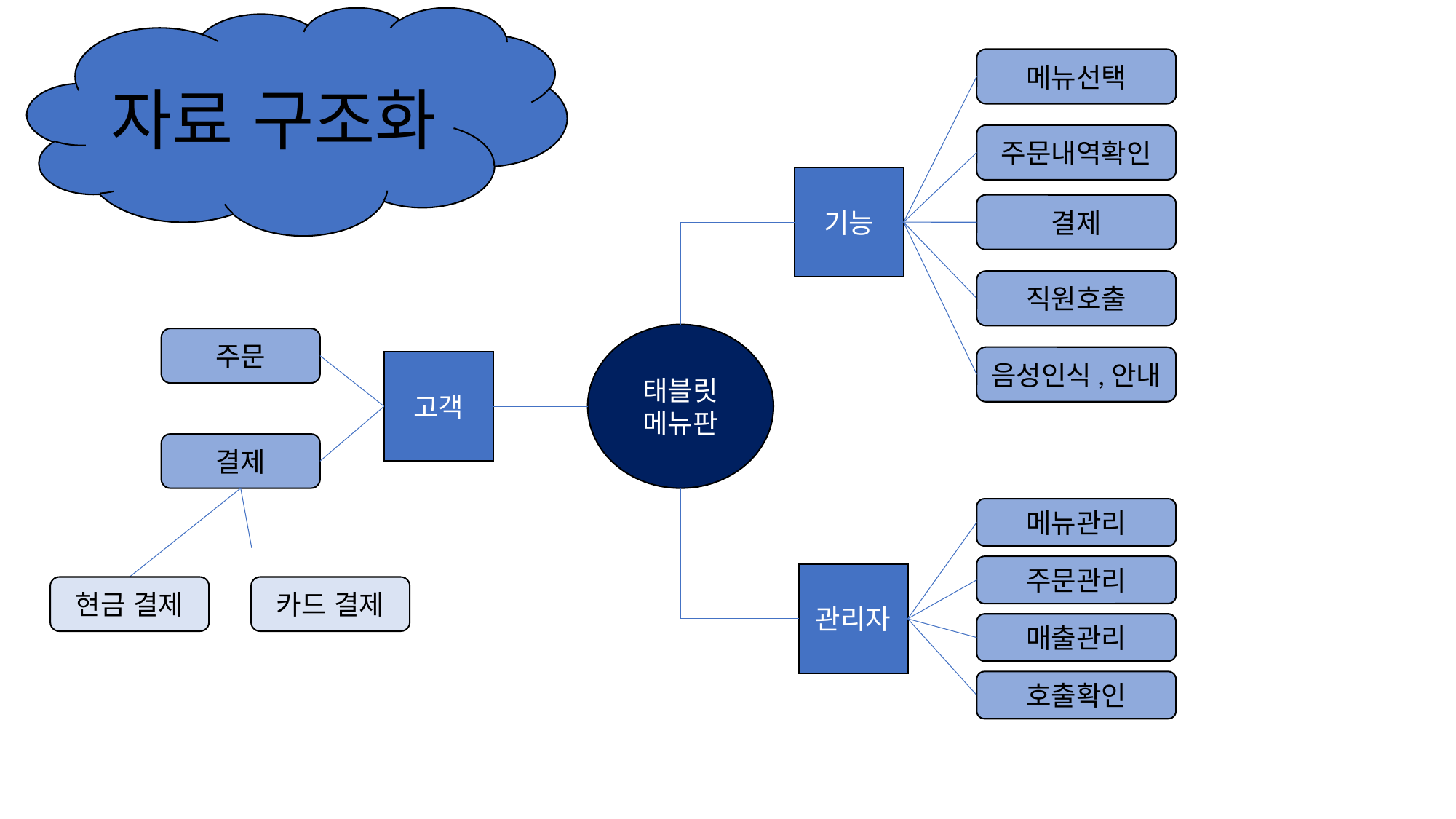

# 자료 구조화
메뉴선택
주문내역확인
기능
결제
직원호출
태블릿
메뉴판
주문
음성인식,안내
고객
결제
메뉴관리

주문관리
관리자
현금 결제
카드 결제
매출관리
호출확인